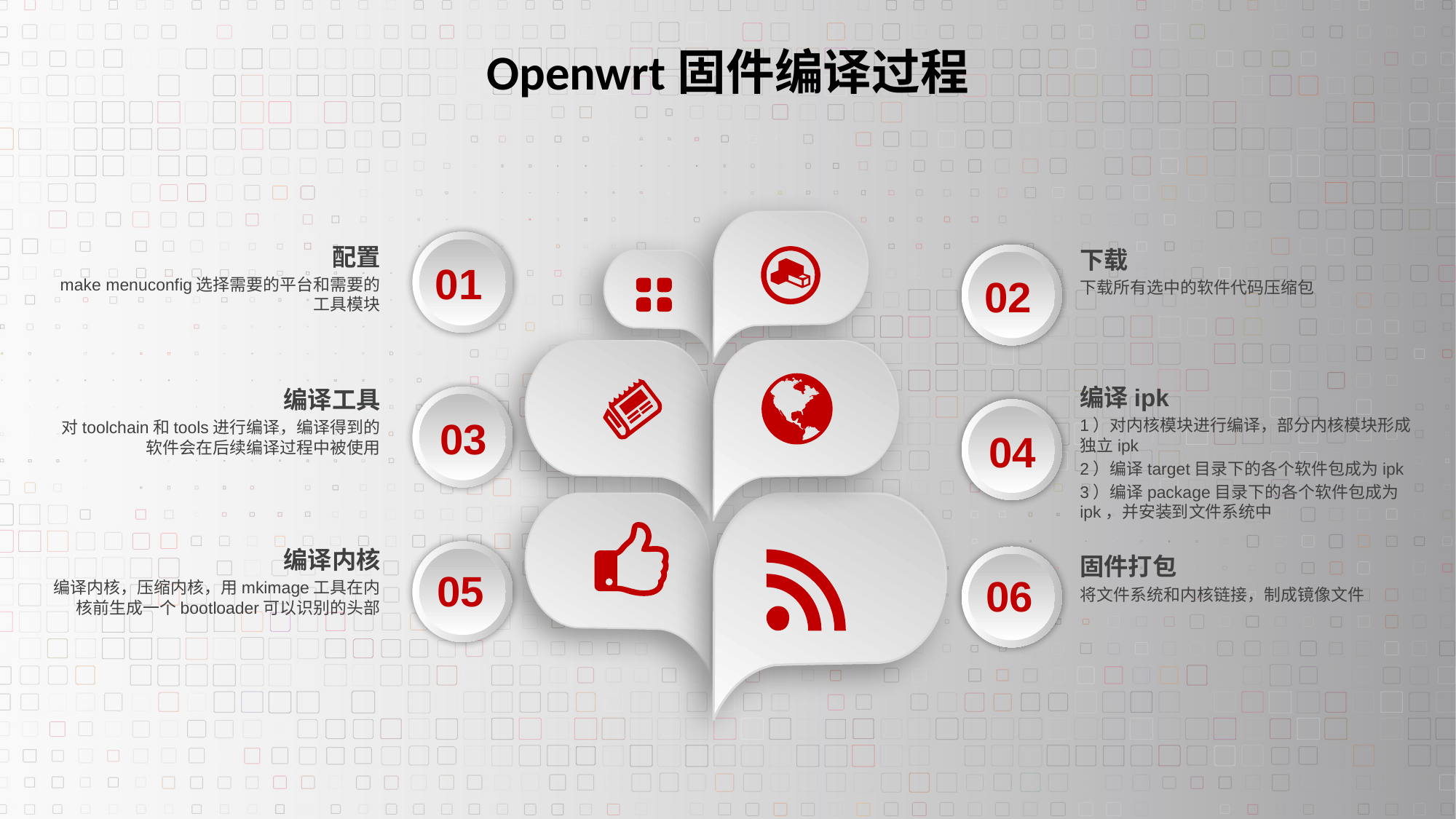

# Openwrt固件编译过程

配置
make menuconfig选择需要的平台和需要的工具模块
下载
下载所有选中的软件代码压缩包

01

02

编译ipk
1）对内核模块进行编译，部分内核模块形成独立ipk
2）编译target目录下的各个软件包成为ipk
3）编译package目录下的各个软件包成为ipk，并安装到文件系统中
编译工具
对toolchain和tools进行编译，编译得到的软件会在后续编译过程中被使用

03
04

编译内核
编译内核，压缩内核，用mkimage工具在内核前生成一个bootloader可以识别的头部

固件打包
将文件系统和内核链接，制成镜像文件

05
06